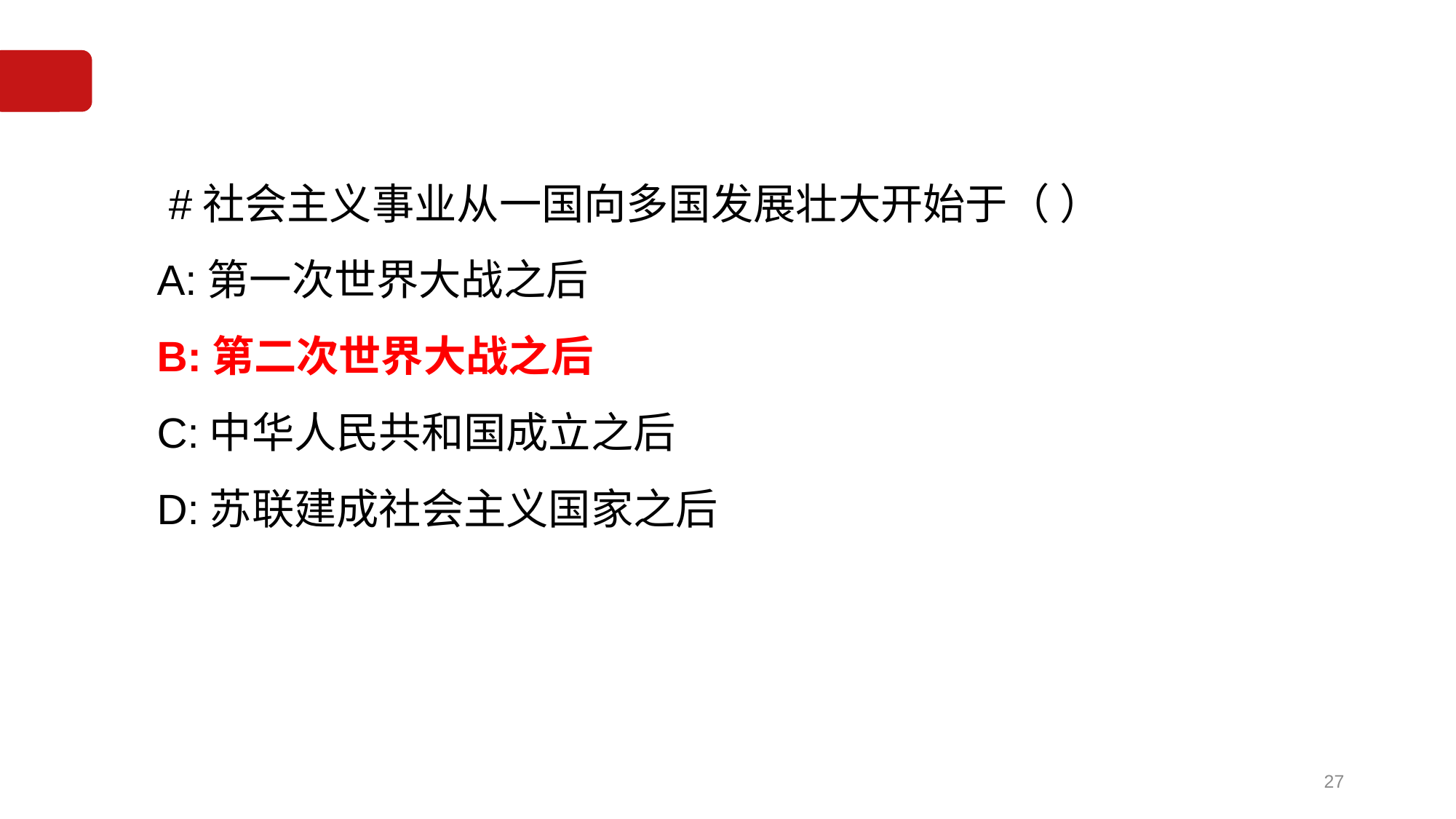

#社会主义事业从一国向多国发展壮大开始于（ ）
A:第一次世界大战之后
B:第二次世界大战之后
C:中华人民共和国成立之后
D:苏联建成社会主义国家之后
27